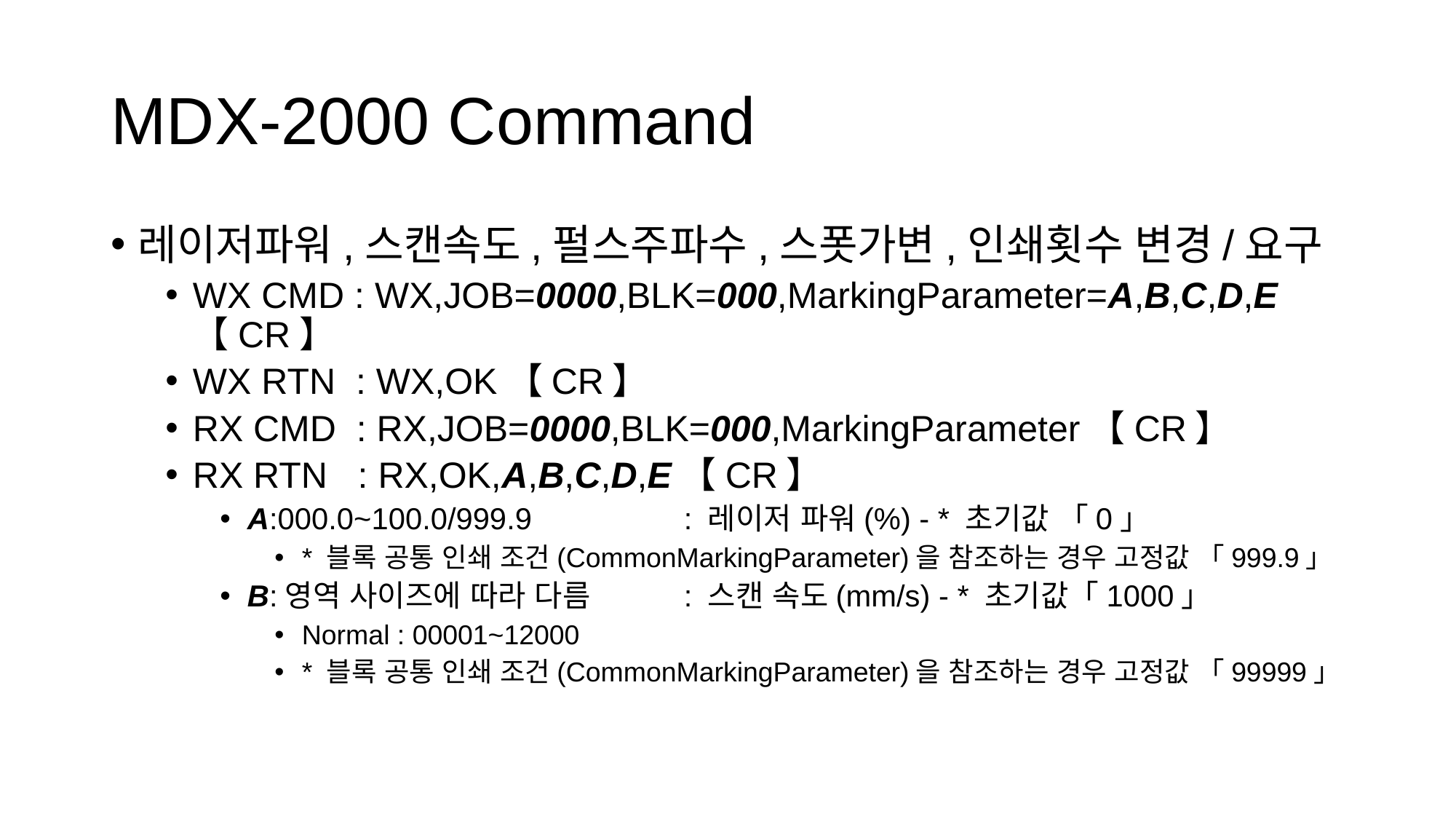

# MDX-2000 Command
레이저파워,스캔속도,펄스주파수,스폿가변,인쇄횟수 변경/요구
WX CMD : WX,JOB=0000,BLK=000,MarkingParameter=A,B,C,D,E【CR】
WX RTN  : WX,OK【CR】
RX CMD  : RX,JOB=0000,BLK=000,MarkingParameter【CR】
RX RTN   : RX,OK,A,B,C,D,E【CR】
A:000.0~100.0/999.9		: 레이저 파워(%) - * 초기값 「0」
* 블록 공통 인쇄 조건(CommonMarkingParameter)을 참조하는 경우 고정값 「999.9」
B:영역 사이즈에 따라 다름	: 스캔 속도(mm/s) - * 초기값「1000」
Normal : 00001~12000
* 블록 공통 인쇄 조건(CommonMarkingParameter)을 참조하는 경우 고정값 「99999」